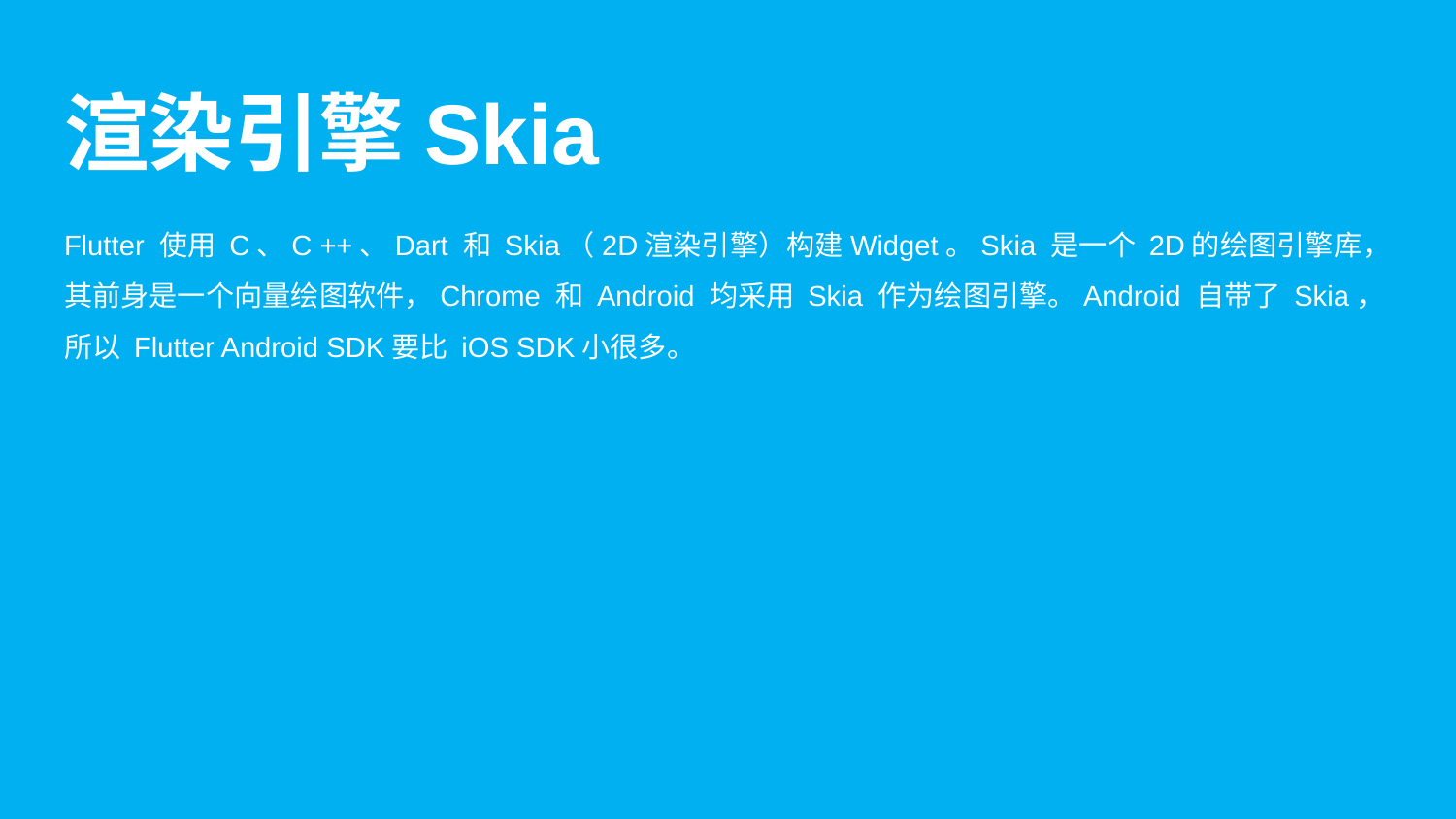

# 渲染引擎Skia
Flutter 使用 C、C ++、Dart 和 Skia（2D渲染引擎）构建Widget。Skia 是一个 2D的绘图引擎库，其前身是一个向量绘图软件，Chrome 和 Android 均采用 Skia 作为绘图引擎。Android 自带了 Skia，所以 Flutter Android SDK要比 iOS SDK小很多。